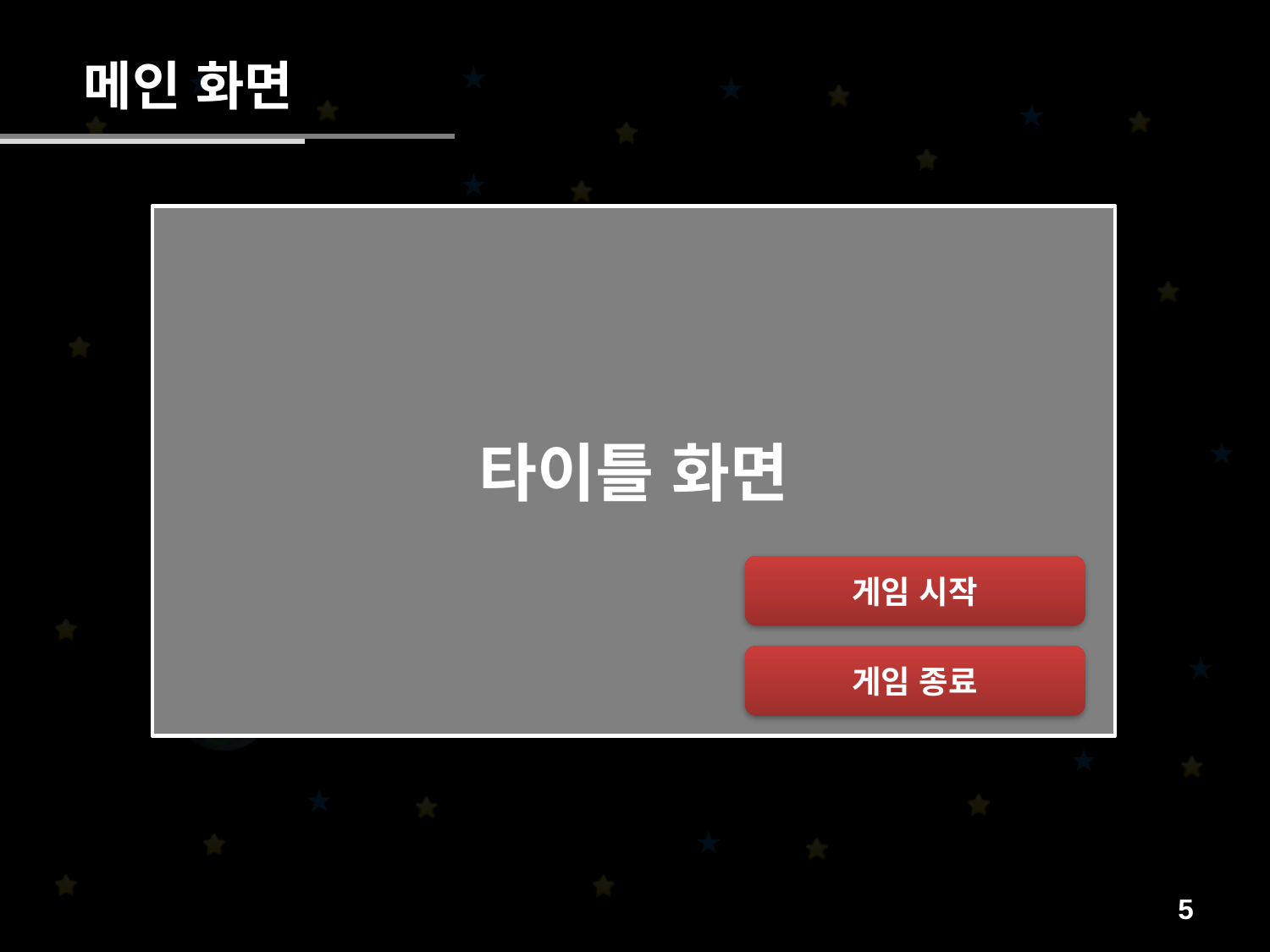

메인 화면
로고 화면
타이틀 화면
게임 시작
게임 종료
5